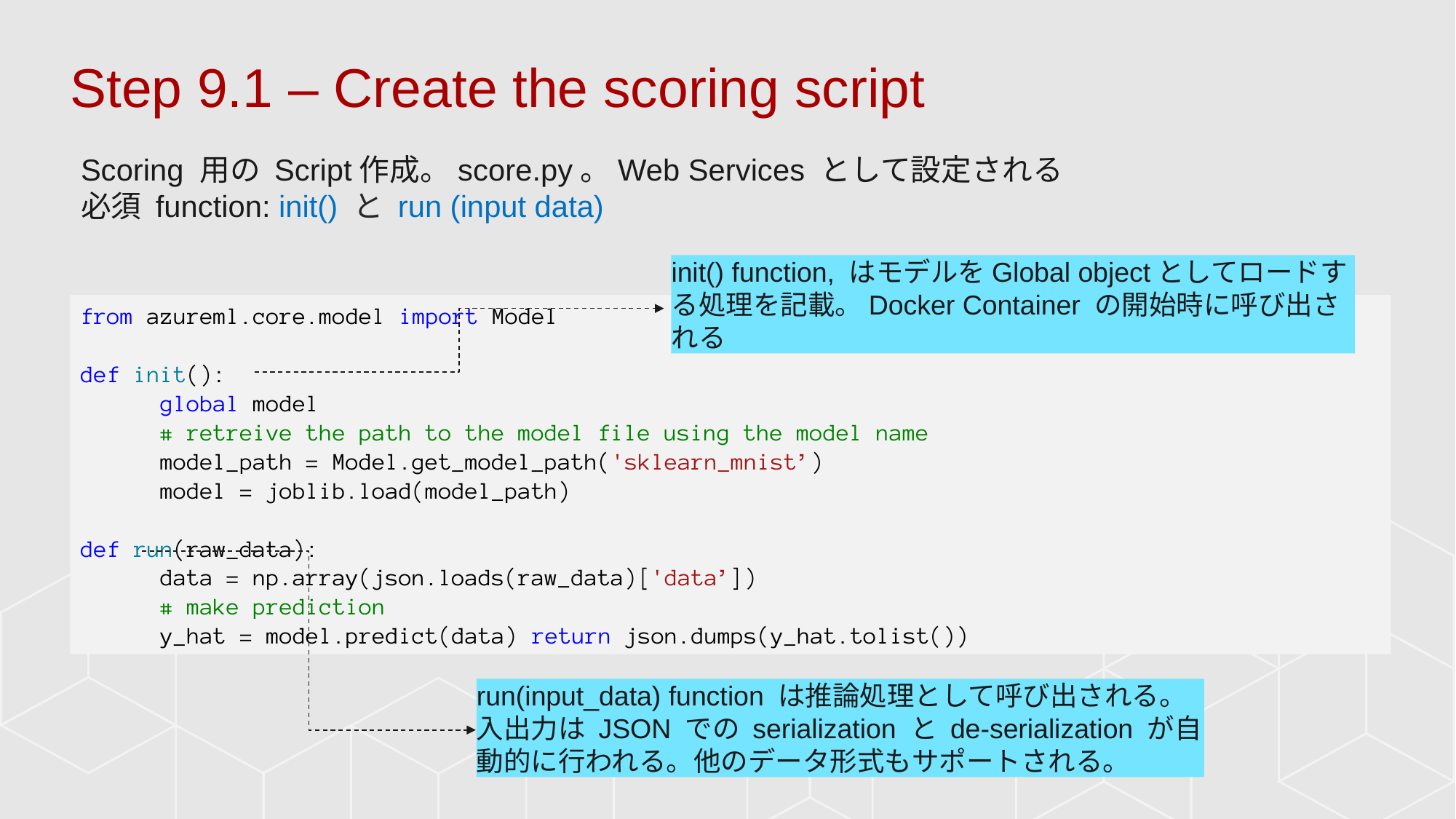

Step 9.1 – Create the scoring script
Scoring 用の Script作成。score.py。Web Services として設定される
必須 function: init() と run (input data)
init() function, はモデルをGlobal objectとしてロードする処理を記載。Docker Container の開始時に呼び出される
from azureml.core.model import Model

def init():
      global model
      # retreive the path to the model file using the model name
      model_path = Model.get_model_path('sklearn_mnist’)
      model = joblib.load(model_path)

def run(raw_data):
      data = np.array(json.loads(raw_data)['data’])
      # make prediction
      y_hat = model.predict(data) return json.dumps(y_hat.tolist())
run(input_data) function は推論処理として呼び出される。
入出力は JSON での serialization と de-serialization が自動的に行われる。他のデータ形式もサポートされる。